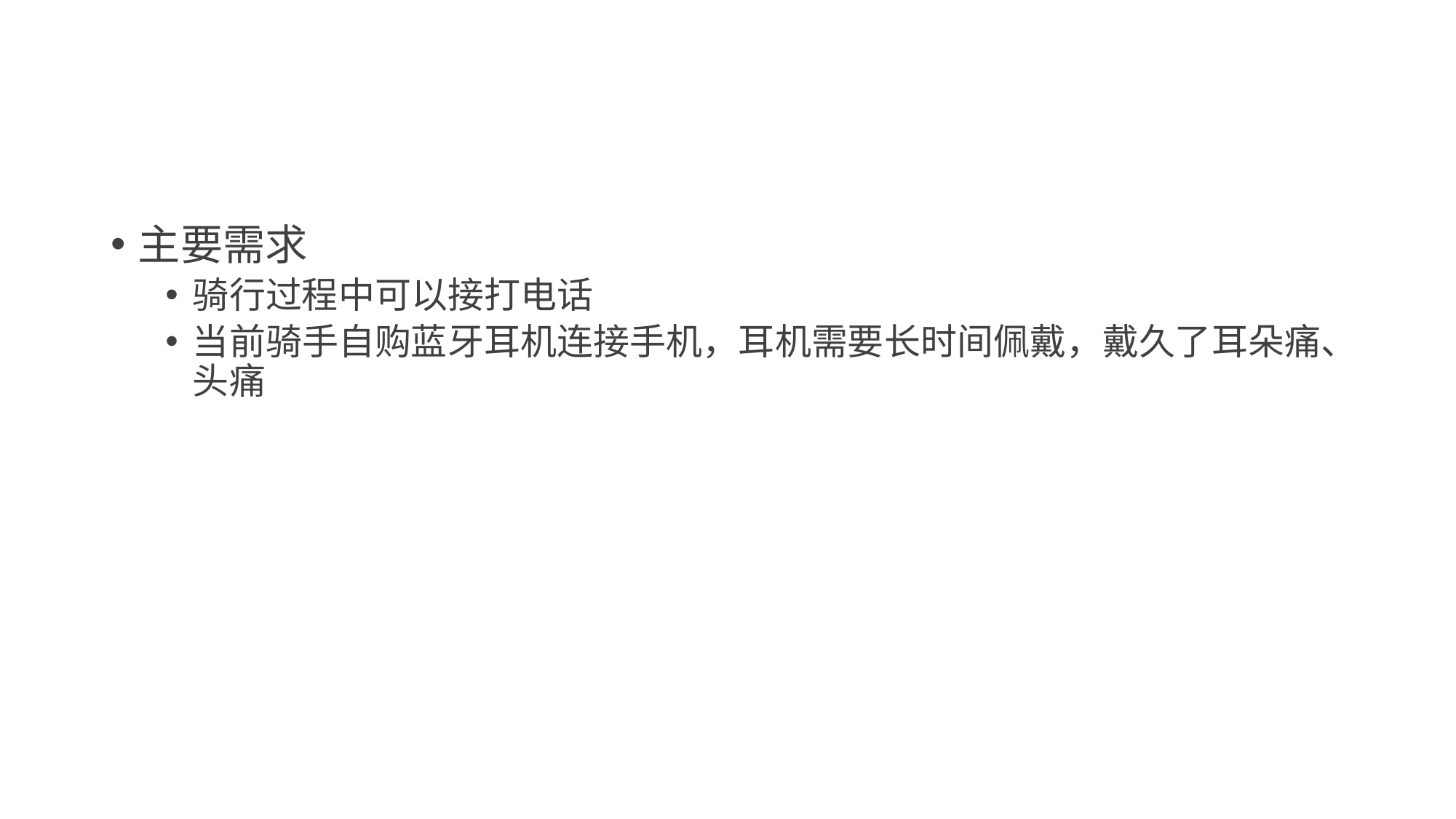

#
主要需求
骑行过程中可以接打电话
当前骑手自购蓝牙耳机连接手机，耳机需要长时间佩戴，戴久了耳朵痛、头痛